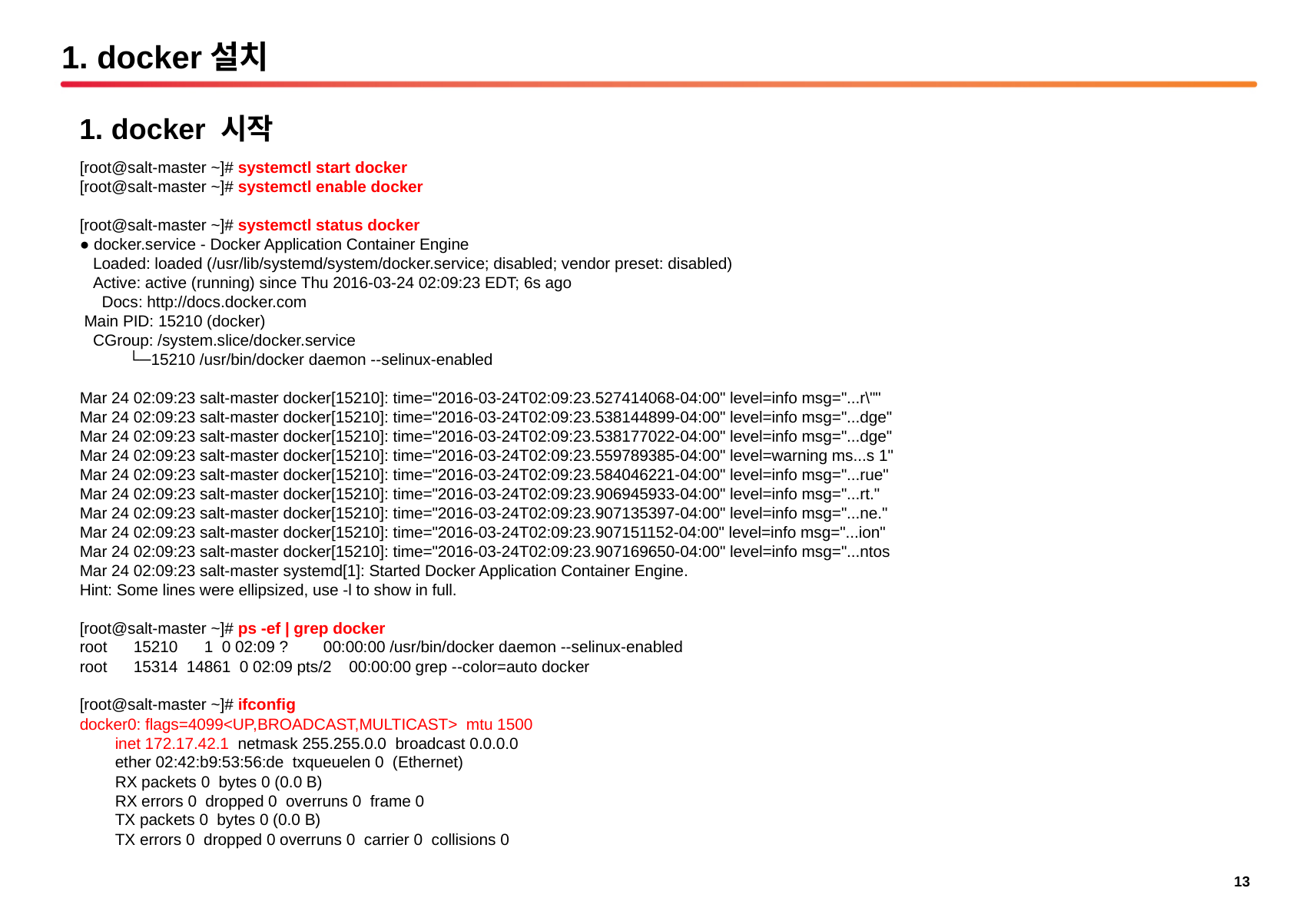

# 1. docker설치
1. docker 시작

[root@salt-master ~]# systemctl start docker
[root@salt-master ~]# systemctl enable docker

[root@salt-master ~]# systemctl status docker
● docker.service - Docker Application Container Engine
   Loaded: loaded (/usr/lib/systemd/system/docker.service; disabled; vendor preset: disabled)
   Active: active (running) since Thu 2016-03-24 02:09:23 EDT; 6s ago
     Docs: http://docs.docker.com
 Main PID: 15210 (docker)
   CGroup: /system.slice/docker.service
           └─15210 /usr/bin/docker daemon --selinux-enabled

Mar 24 02:09:23 salt-master docker[15210]: time="2016-03-24T02:09:23.527414068-04:00" level=info msg="...r\""
Mar 24 02:09:23 salt-master docker[15210]: time="2016-03-24T02:09:23.538144899-04:00" level=info msg="...dge"
Mar 24 02:09:23 salt-master docker[15210]: time="2016-03-24T02:09:23.538177022-04:00" level=info msg="...dge"
Mar 24 02:09:23 salt-master docker[15210]: time="2016-03-24T02:09:23.559789385-04:00" level=warning ms...s 1"
Mar 24 02:09:23 salt-master docker[15210]: time="2016-03-24T02:09:23.584046221-04:00" level=info msg="...rue"
Mar 24 02:09:23 salt-master docker[15210]: time="2016-03-24T02:09:23.906945933-04:00" level=info msg="...rt."
Mar 24 02:09:23 salt-master docker[15210]: time="2016-03-24T02:09:23.907135397-04:00" level=info msg="...ne."
Mar 24 02:09:23 salt-master docker[15210]: time="2016-03-24T02:09:23.907151152-04:00" level=info msg="...ion"
Mar 24 02:09:23 salt-master docker[15210]: time="2016-03-24T02:09:23.907169650-04:00" level=info msg="...ntos
Mar 24 02:09:23 salt-master systemd[1]: Started Docker Application Container Engine.
Hint: Some lines were ellipsized, use -l to show in full.

[root@salt-master ~]# ps -ef | grep docker
root      15210      1  0 02:09 ?        00:00:00 /usr/bin/docker daemon --selinux-enabled
root      15314  14861  0 02:09 pts/2    00:00:00 grep --color=auto docker

[root@salt-master ~]# ifconfig
docker0: flags=4099<UP,BROADCAST,MULTICAST>  mtu 1500
        inet 172.17.42.1  netmask 255.255.0.0  broadcast 0.0.0.0
        ether 02:42:b9:53:56:de  txqueuelen 0  (Ethernet)
        RX packets 0  bytes 0 (0.0 B)
        RX errors 0  dropped 0  overruns 0  frame 0
        TX packets 0  bytes 0 (0.0 B)
        TX errors 0  dropped 0 overruns 0  carrier 0  collisions 0